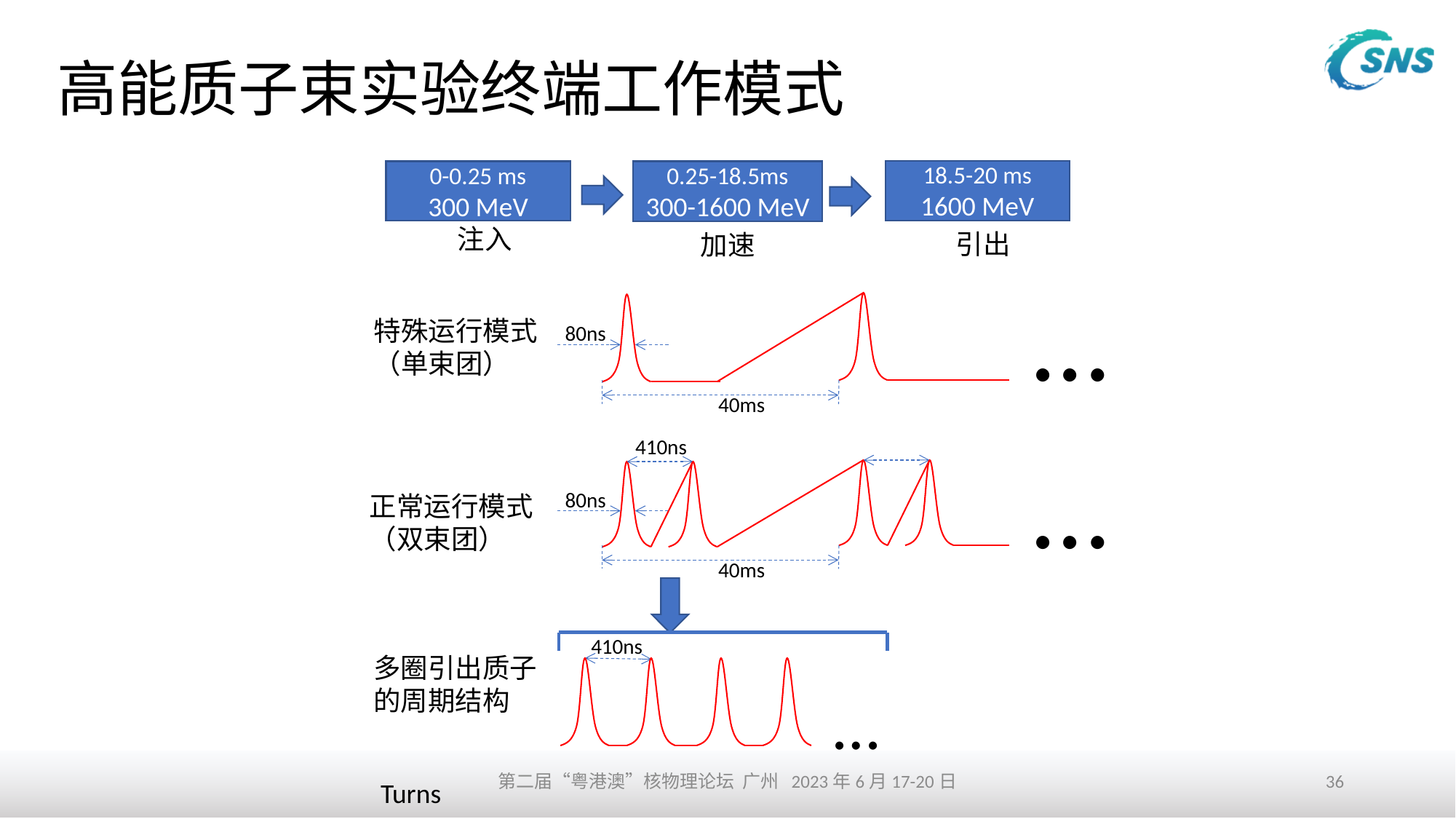

# 高能质子束实验终端工作模式
18.5-20 ms
1600 MeV
0-0.25 ms
300 MeV
0.25-18.5ms
300-1600 MeV

注入
引出
加速
…

80ns
40ms
特殊运行模式
（单束团）
410ns
…

80ns
40ms
410ns
正常运行模式
（双束团）

多圈引出质子
的周期结构

…
第二届“粤港澳”核物理论坛  广州  2023年6月17-20日
36
Turns